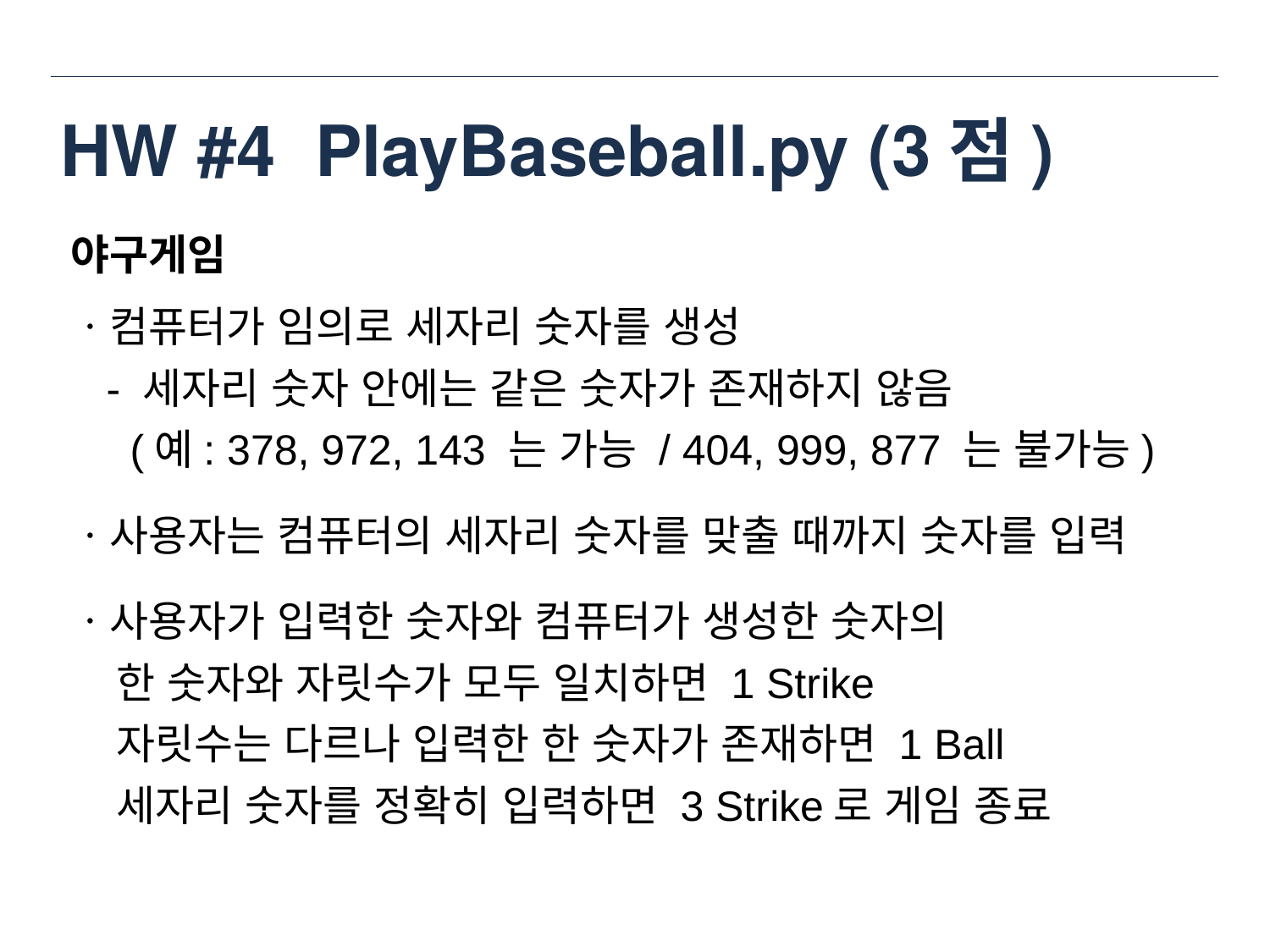

# HW #4  PlayBaseball.py (3점)
야구게임
ㆍ컴퓨터가 임의로 세자리 숫자를 생성
   - 세자리 숫자 안에는 같은 숫자가 존재하지 않음
     (예: 378, 972, 143 는 가능 / 404, 999, 877 는 불가능)
ㆍ사용자는 컴퓨터의 세자리 숫자를 맞출 때까지 숫자를 입력
ㆍ사용자가 입력한 숫자와 컴퓨터가 생성한 숫자의
   한 숫자와 자릿수가 모두 일치하면 1 Strike
   자릿수는 다르나 입력한 한 숫자가 존재하면 1 Ball
   세자리 숫자를 정확히 입력하면 3 Strike로 게임 종료